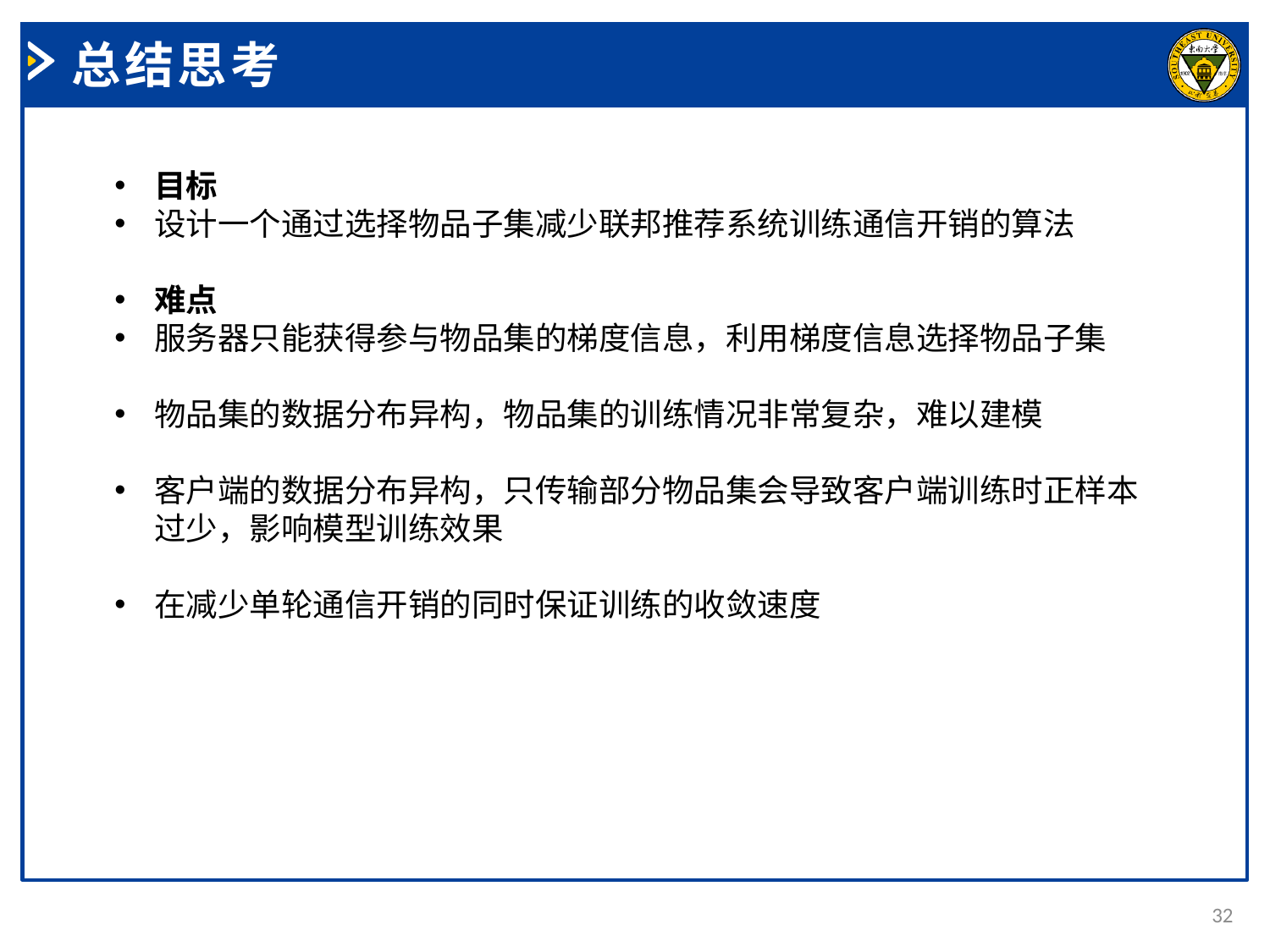

总结思考
目标
设计一个通过选择物品子集减少联邦推荐系统训练通信开销的算法

难点
服务器只能获得参与物品集的梯度信息，利用梯度信息选择物品子集

物品集的数据分布异构，物品集的训练情况非常复杂，难以建模

客户端的数据分布异构，只传输部分物品集会导致客户端训练时正样本过少，影响模型训练效果

在减少单轮通信开销的同时保证训练的收敛速度

32